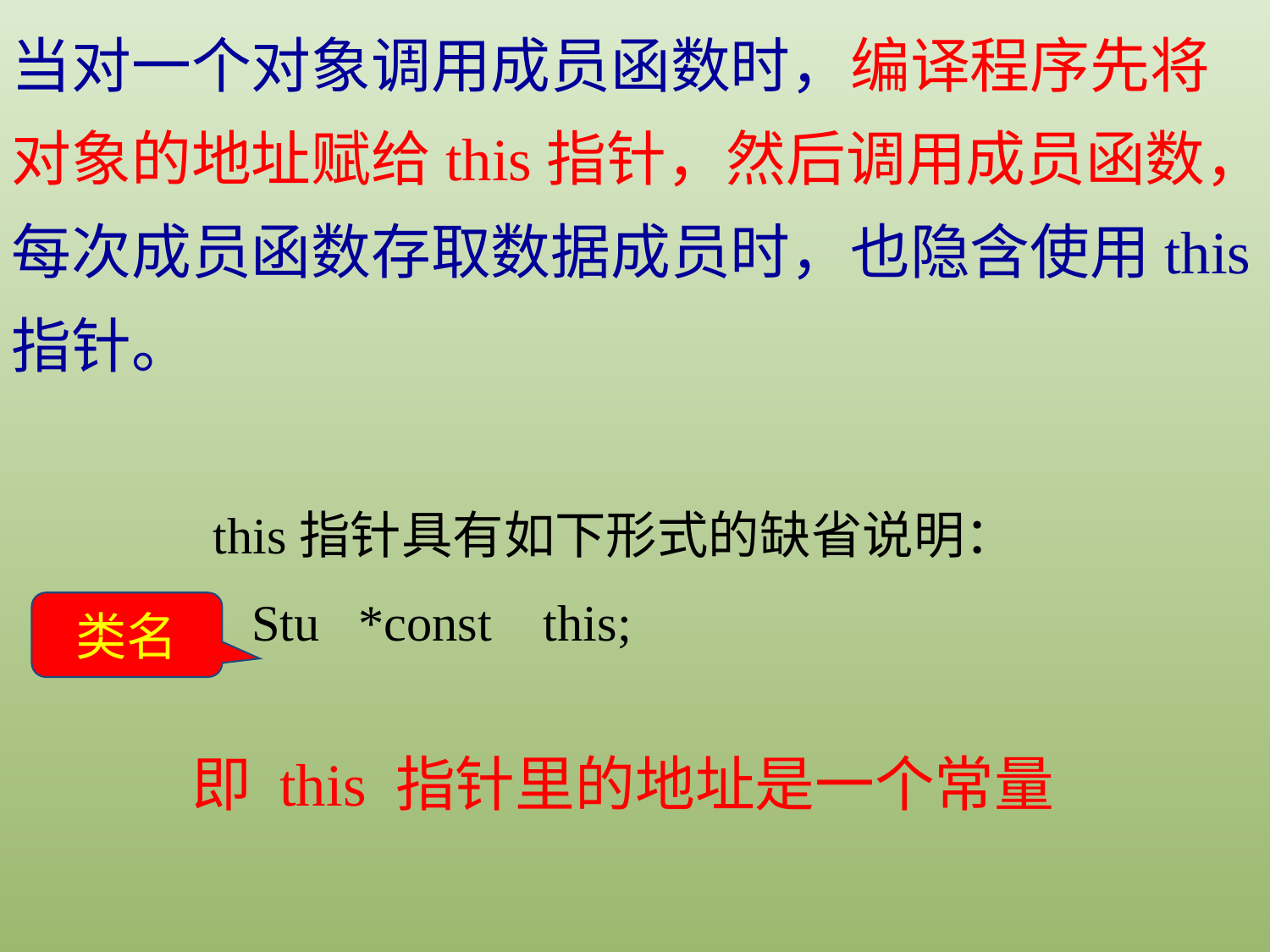

当对一个对象调用成员函数时，编译程序先将对象的地址赋给this指针，然后调用成员函数，每次成员函数存取数据成员时，也隐含使用this指针。
this指针具有如下形式的缺省说明：
   Stu   *const    this;
类名
即 this 指针里的地址是一个常量
648